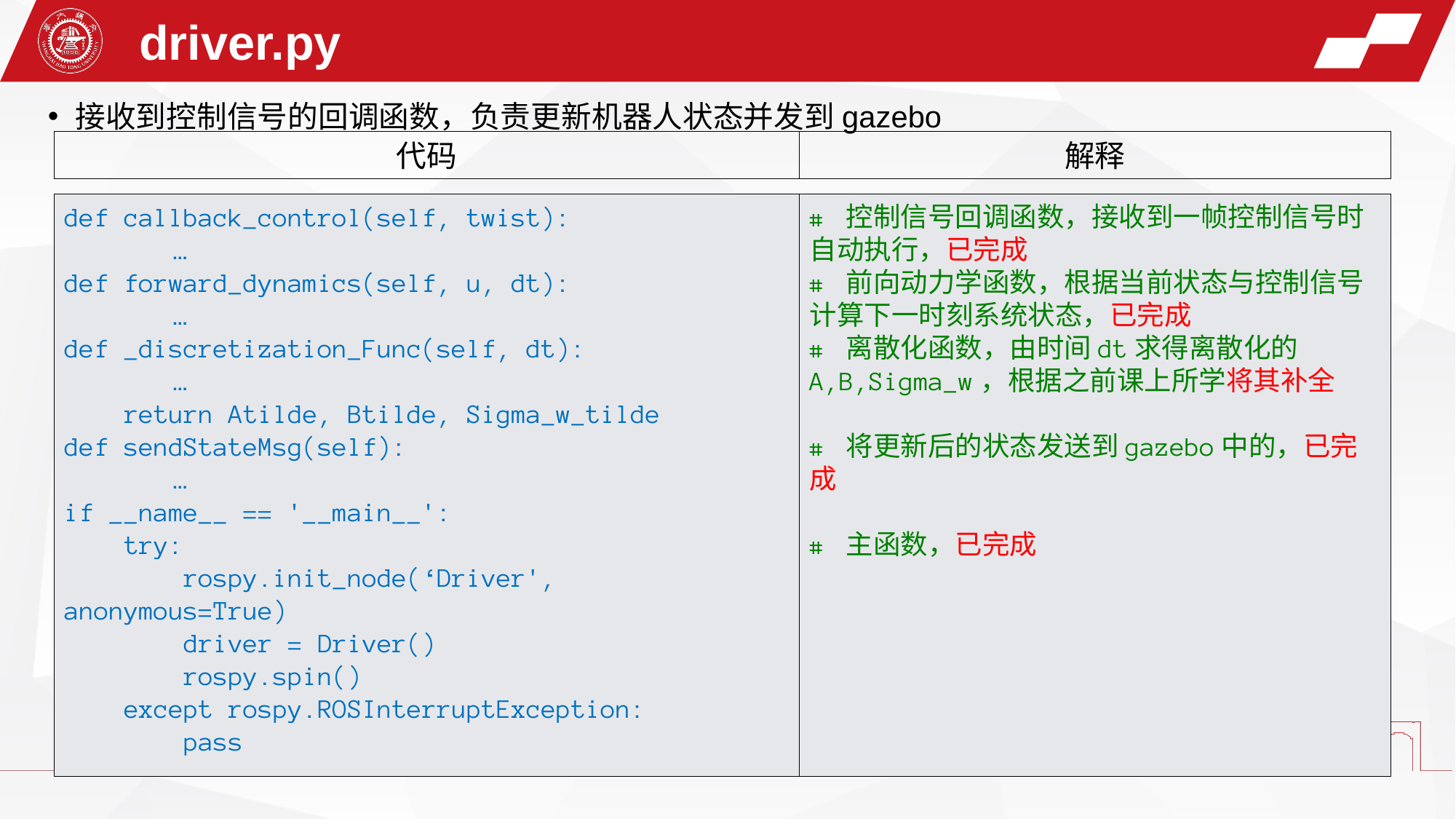

driver.py
接收到控制信号的回调函数，负责更新机器人状态并发到gazebo
代码
解释
def callback_control(self, twist):
	…
def forward_dynamics(self, u, dt):
	…
def _discretization_Func(self, dt):
	…
    return Atilde, Btilde, Sigma_w_tilde
def sendStateMsg(self):
	…
if __name__ == '__main__':
    try:
        rospy.init_node(‘Driver', anonymous=True)
        driver = Driver()
        rospy.spin()
    except rospy.ROSInterruptException:
        pass

# 控制信号回调函数，接收到一帧控制信号时自动执行，已完成
# 前向动力学函数，根据当前状态与控制信号计算下一时刻系统状态，已完成
# 离散化函数，由时间dt求得离散化的A,B,Sigma_w，根据之前课上所学将其补全

# 将更新后的状态发送到gazebo中的，已完成

# 主函数，已完成